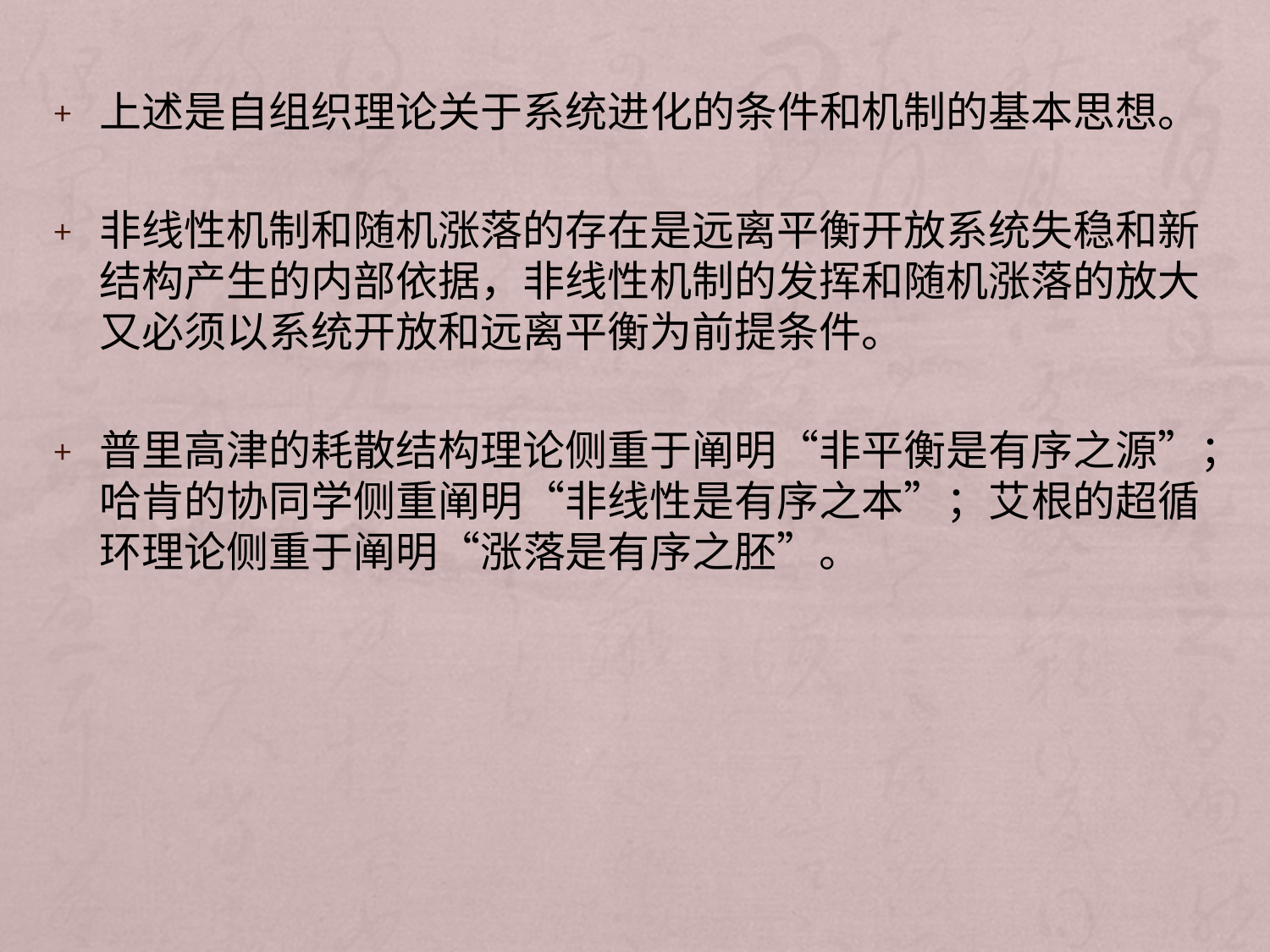

上述是自组织理论关于系统进化的条件和机制的基本思想。

非线性机制和随机涨落的存在是远离平衡开放系统失稳和新结构产生的内部依据，非线性机制的发挥和随机涨落的放大又必须以系统开放和远离平衡为前提条件。

普里高津的耗散结构理论侧重于阐明“非平衡是有序之源”；哈肯的协同学侧重阐明“非线性是有序之本”；艾根的超循环理论侧重于阐明“涨落是有序之胚”。